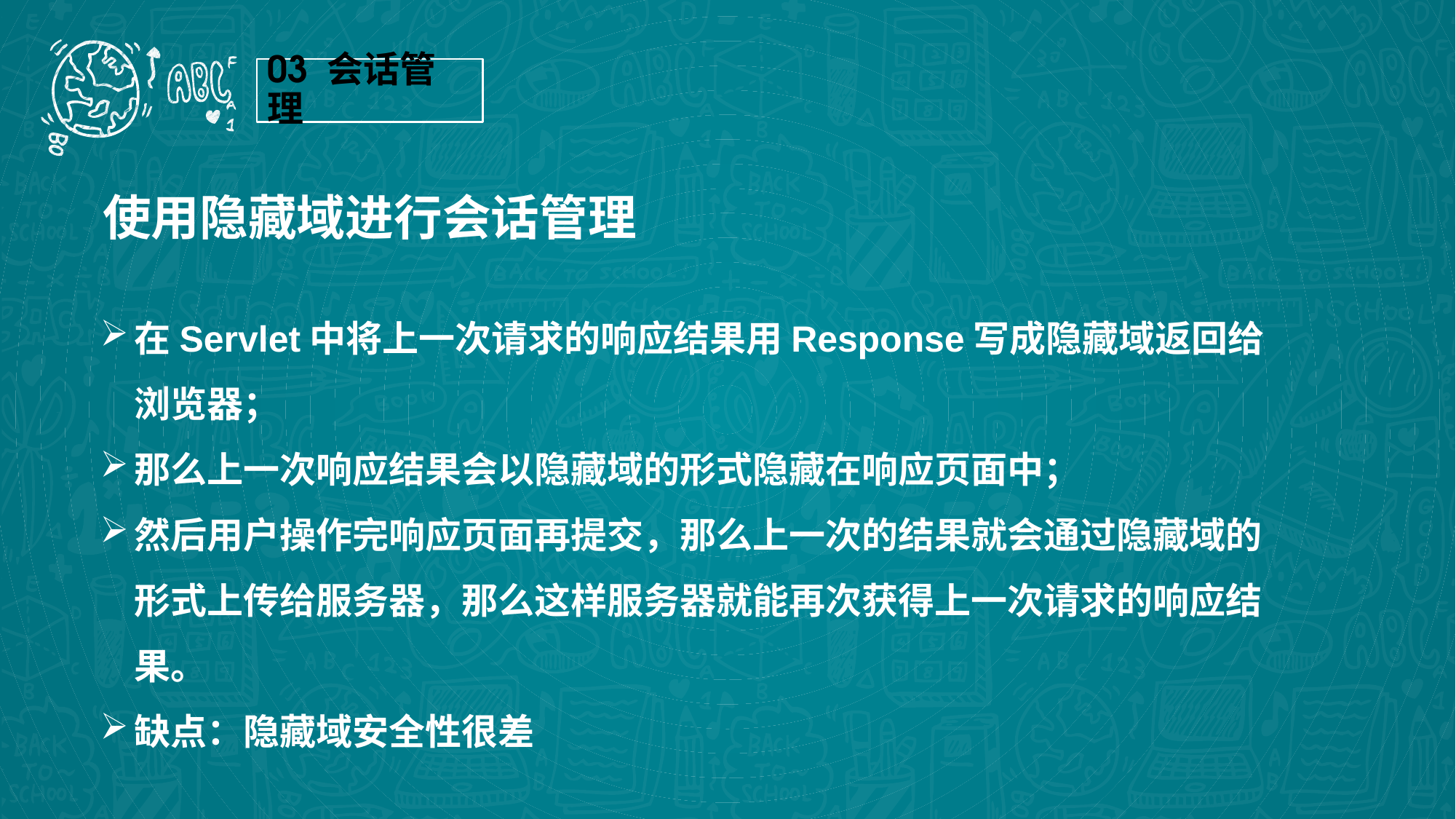

03 会话管理
使用隐藏域进行会话管理
在Servlet中将上一次请求的响应结果用Response写成隐藏域返回给浏览器；
那么上一次响应结果会以隐藏域的形式隐藏在响应页面中；
然后用户操作完响应页面再提交，那么上一次的结果就会通过隐藏域的形式上传给服务器，那么这样服务器就能再次获得上一次请求的响应结果。
缺点：隐藏域安全性很差